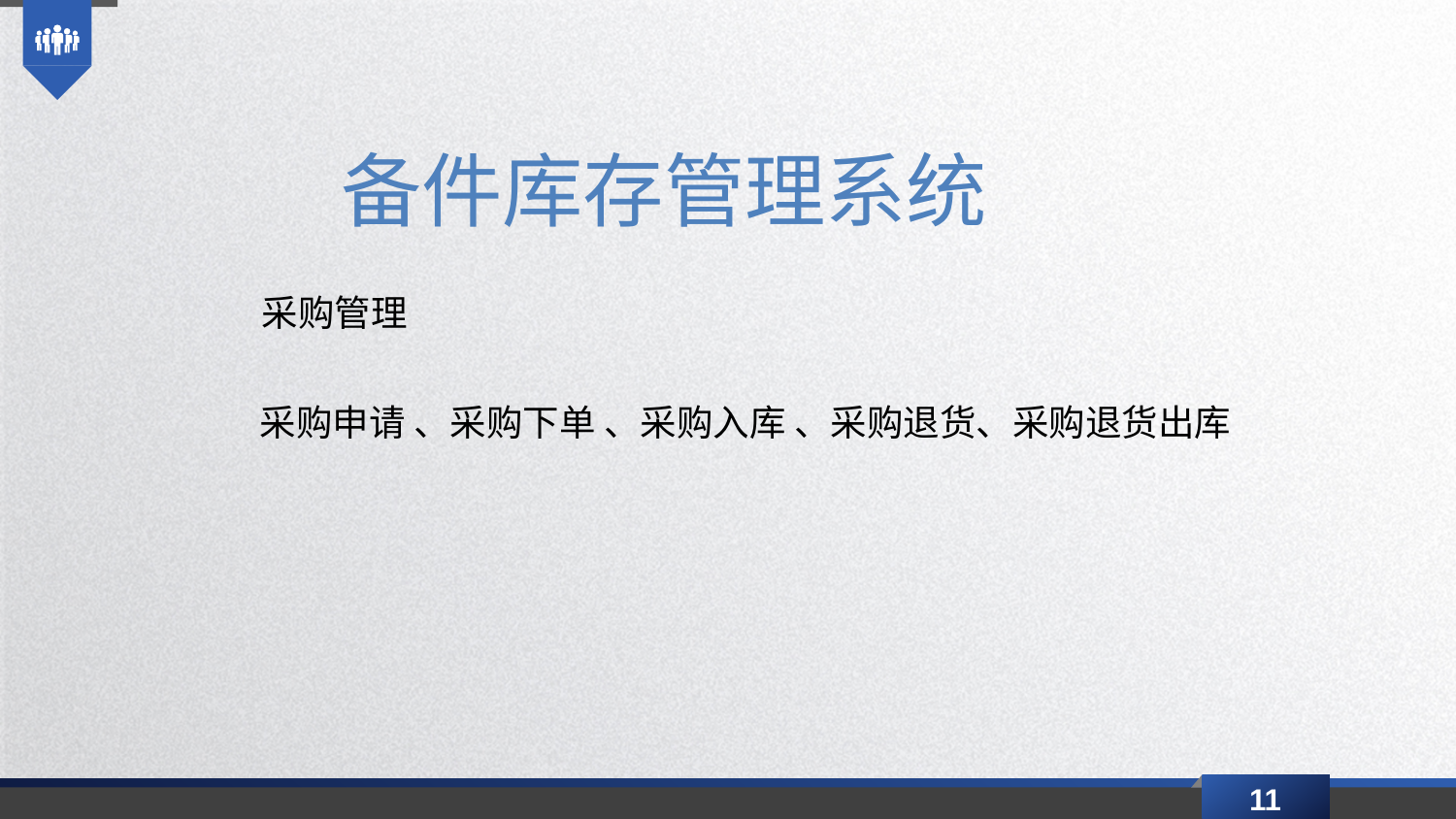

备件库存管理系统
采购管理
采购申请 、采购下单 、采购入库 、采购退货、采购退货出库

11